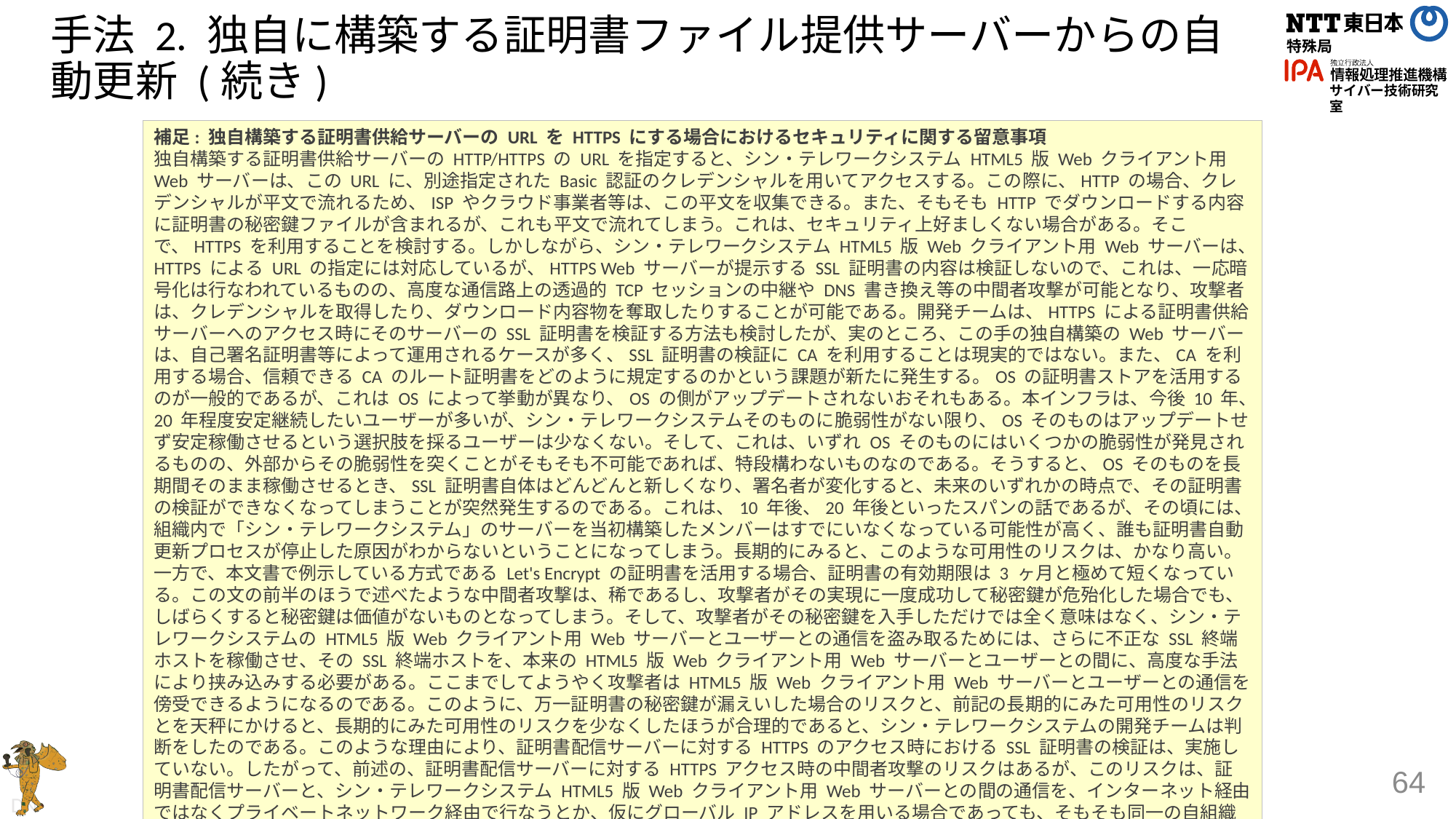

# 手法 2. 独自に構築する証明書ファイル提供サーバーからの自動更新 (続き)
補足: 独自構築する証明書供給サーバーの URL を HTTPS にする場合におけるセキュリティに関する留意事項
独自構築する証明書供給サーバーの HTTP/HTTPS の URL を指定すると、シン・テレワークシステム HTML5 版 Web クライアント用 Web サーバーは、この URL に、別途指定された Basic 認証のクレデンシャルを用いてアクセスする。この際に、HTTP の場合、クレデンシャルが平文で流れるため、ISP やクラウド事業者等は、この平文を収集できる。また、そもそも HTTP でダウンロードする内容に証明書の秘密鍵ファイルが含まれるが、これも平文で流れてしまう。これは、セキュリティ上好ましくない場合がある。そこで、HTTPS を利用することを検討する。しかしながら、シン・テレワークシステム HTML5 版 Web クライアント用 Web サーバーは、HTTPS による URL の指定には対応しているが、HTTPS Web サーバーが提示する SSL 証明書の内容は検証しないので、これは、一応暗号化は行なわれているものの、高度な通信路上の透過的 TCP セッションの中継や DNS 書き換え等の中間者攻撃が可能となり、攻撃者は、クレデンシャルを取得したり、ダウンロード内容物を奪取したりすることが可能である。開発チームは、HTTPS による証明書供給サーバーへのアクセス時にそのサーバーの SSL 証明書を検証する方法も検討したが、実のところ、この手の独自構築の Web サーバーは、自己署名証明書等によって運用されるケースが多く、SSL 証明書の検証に CA を利用することは現実的ではない。また、CA を利用する場合、信頼できる CA のルート証明書をどのように規定するのかという課題が新たに発生する。OS の証明書ストアを活用するのが一般的であるが、これは OS によって挙動が異なり、OS の側がアップデートされないおそれもある。本インフラは、今後 10 年、20 年程度安定継続したいユーザーが多いが、シン・テレワークシステムそのものに脆弱性がない限り、OS そのものはアップデートせず安定稼働させるという選択肢を採るユーザーは少なくない。そして、これは、いずれ OS そのものにはいくつかの脆弱性が発見されるものの、外部からその脆弱性を突くことがそもそも不可能であれば、特段構わないものなのである。そうすると、OS そのものを長期間そのまま稼働させるとき、SSL 証明書自体はどんどんと新しくなり、署名者が変化すると、未来のいずれかの時点で、その証明書の検証ができなくなってしまうことが突然発生するのである。これは、10 年後、20 年後といったスパンの話であるが、その頃には、組織内で「シン・テレワークシステム」のサーバーを当初構築したメンバーはすでにいなくなっている可能性が高く、誰も証明書自動更新プロセスが停止した原因がわからないということになってしまう。長期的にみると、このような可用性のリスクは、かなり高い。一方で、本文書で例示している方式である Let's Encrypt の証明書を活用する場合、証明書の有効期限は 3 ヶ月と極めて短くなっている。この文の前半のほうで述べたような中間者攻撃は、稀であるし、攻撃者がその実現に一度成功して秘密鍵が危殆化した場合でも、しばらくすると秘密鍵は価値がないものとなってしまう。そして、攻撃者がその秘密鍵を入手しただけでは全く意味はなく、シン・テレワークシステムの HTML5 版 Web クライアント用 Web サーバーとユーザーとの通信を盗み取るためには、さらに不正な SSL 終端ホストを稼働させ、その SSL 終端ホストを、本来の HTML5 版 Web クライアント用 Web サーバーとユーザーとの間に、高度な手法により挟み込みする必要がある。ここまでしてようやく攻撃者は HTML5 版 Web クライアント用 Web サーバーとユーザーとの通信を傍受できるようになるのである。このように、万一証明書の秘密鍵が漏えいした場合のリスクと、前記の長期的にみた可用性のリスクとを天秤にかけると、長期的にみた可用性のリスクを少なくしたほうが合理的であると、シン・テレワークシステムの開発チームは判断をしたのである。このような理由により、証明書配信サーバーに対する HTTPS のアクセス時における SSL 証明書の検証は、実施していない。したがって、前述の、証明書配信サーバーに対する HTTPS アクセス時の中間者攻撃のリスクはあるが、このリスクは、証明書配信サーバーと、シン・テレワークシステム HTML5 版 Web クライアント用 Web サーバーとの間の通信を、インターネット経由ではなくプライベートネットワーク経由で行なうとか、仮にグローバル IP アドレスを用いる場合であっても、そもそも同一の自組織ルータやネットワークの配下で直接つながっているとか、信頼できる直接契約先 ISP 経由でつながっているというような状況を容易に作ることにより、回避可能である。
64